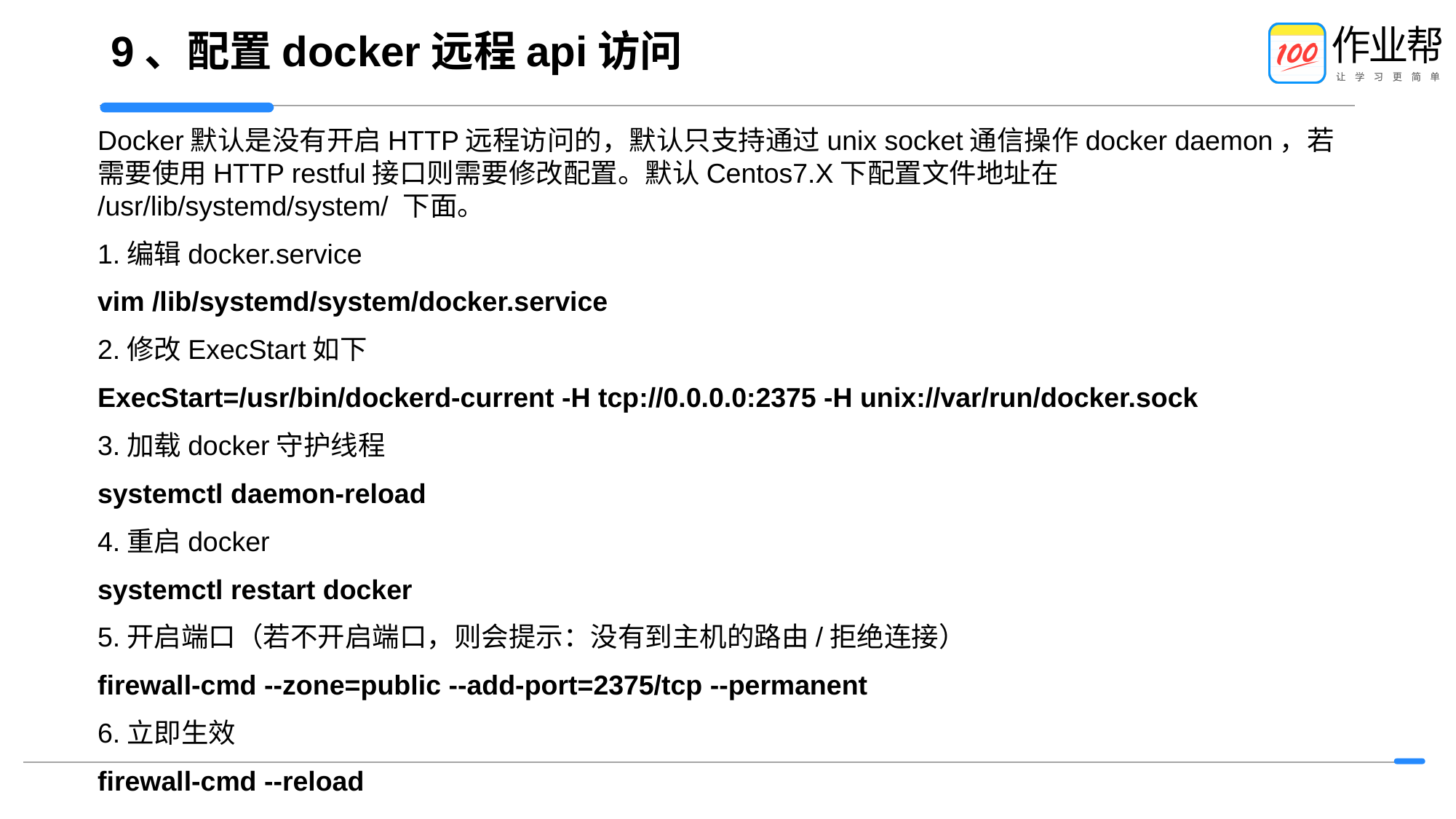

# 9、配置docker远程api访问
Docker默认是没有开启HTTP远程访问的，默认只支持通过unix socket通信操作docker daemon，若需要使用HTTP restful接口则需要修改配置。默认Centos7.X下配置文件地址在 /usr/lib/systemd/system/ 下面。
1.编辑docker.service
vim /lib/systemd/system/docker.service
2.修改ExecStart如下
ExecStart=/usr/bin/dockerd-current -H tcp://0.0.0.0:2375 -H unix://var/run/docker.sock
3.加载docker守护线程
systemctl daemon-reload
4.重启docker
systemctl restart docker
5.开启端口（若不开启端口，则会提示：没有到主机的路由/拒绝连接）
firewall-cmd --zone=public --add-port=2375/tcp --permanent
6.立即生效
firewall-cmd --reload